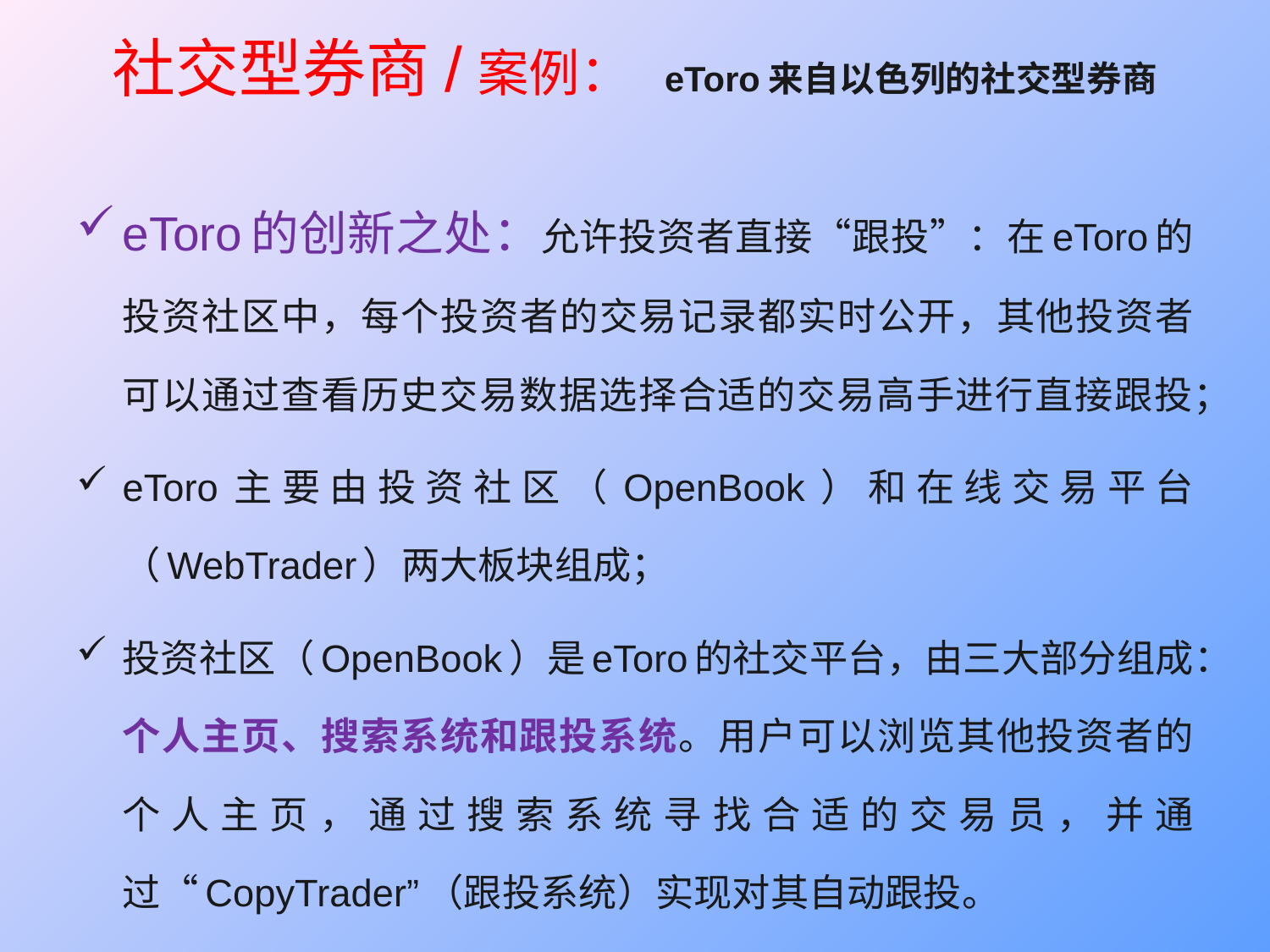

# 社交型券商/案例： eToro来自以色列的社交型券商
eToro的创新之处：允许投资者直接“跟投”：在eToro的投资社区中，每个投资者的交易记录都实时公开，其他投资者可以通过查看历史交易数据选择合适的交易高手进行直接跟投；
eToro主要由投资社区（OpenBook）和在线交易平台（WebTrader）两大板块组成；
投资社区（OpenBook）是eToro的社交平台，由三大部分组成：个人主页、搜索系统和跟投系统。用户可以浏览其他投资者的个人主页，通过搜索系统寻找合适的交易员，并通过“CopyTrader”（跟投系统）实现对其自动跟投。